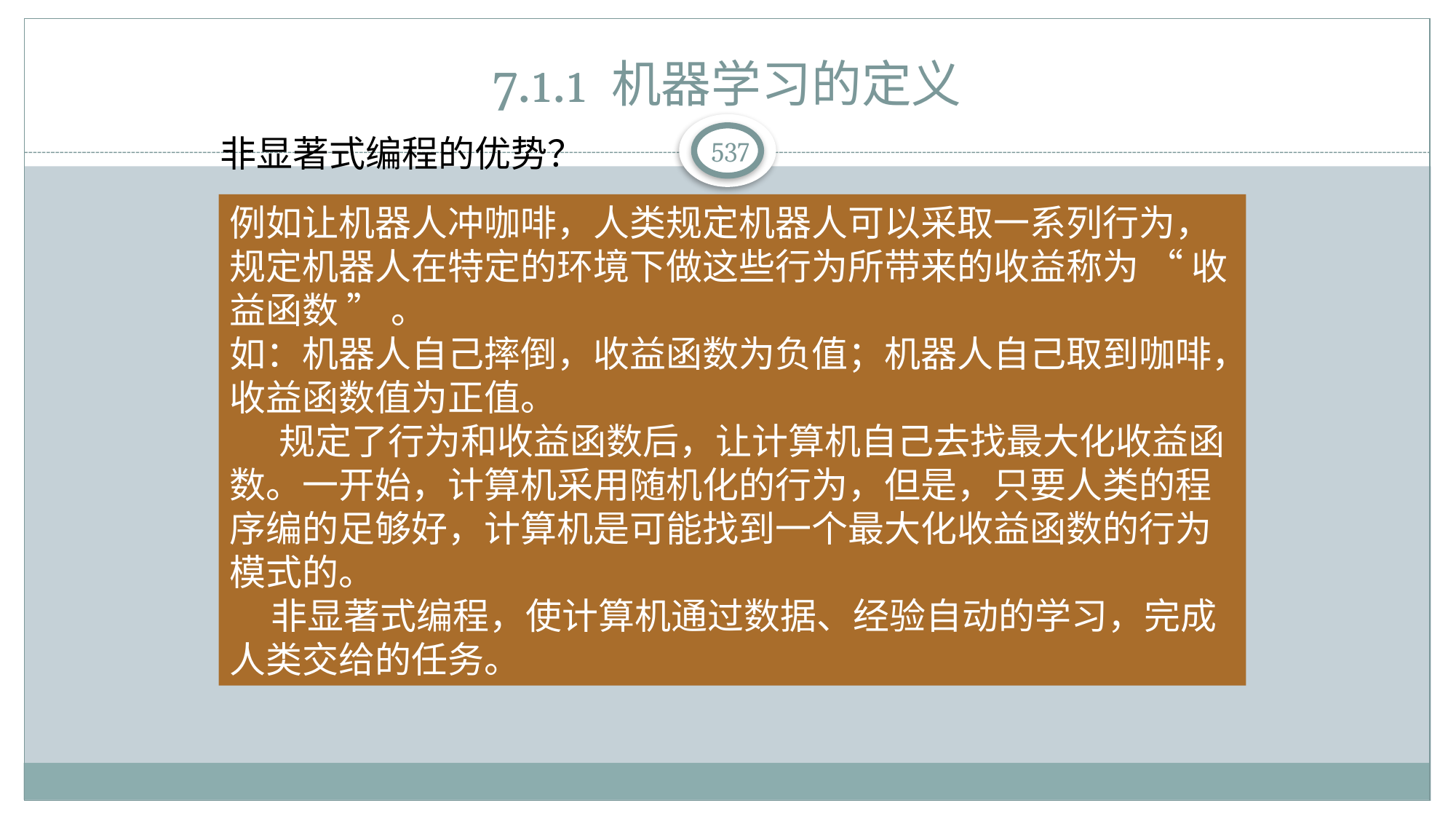

# 7.1.1 机器学习的定义
非显著式编程的优势？
例如让机器人冲咖啡，人类规定机器人可以采取一系列行为，规定机器人在特定的环境下做这些行为所带来的收益称为 “ 收益函数 ” 。
如：机器人自己摔倒，收益函数为负值；机器人自己取到咖啡，收益函数值为正值。
     规定了行为和收益函数后，让计算机自己去找最大化收益函数。一开始，计算机采用随机化的行为，但是，只要人类的程序编的足够好，计算机是可能找到一个最大化收益函数的行为模式的。
    非显著式编程，使计算机通过数据、经验自动的学习，完成人类交给的任务。
537